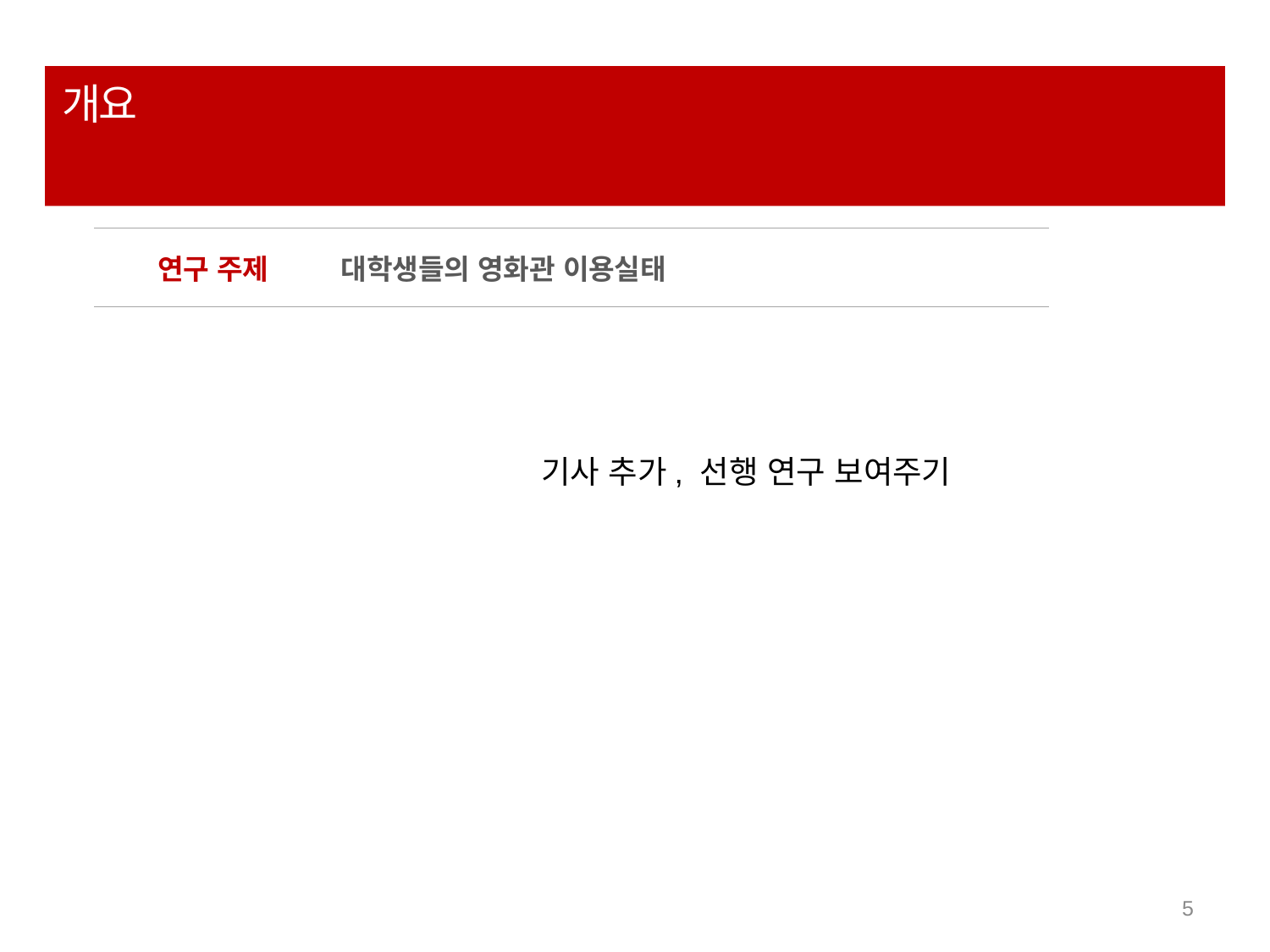

# 개요
| 연구 주제 | 대학생들의 영화관 이용실태 |
| --- | --- |
기사 추가, 선행 연구 보여주기
5